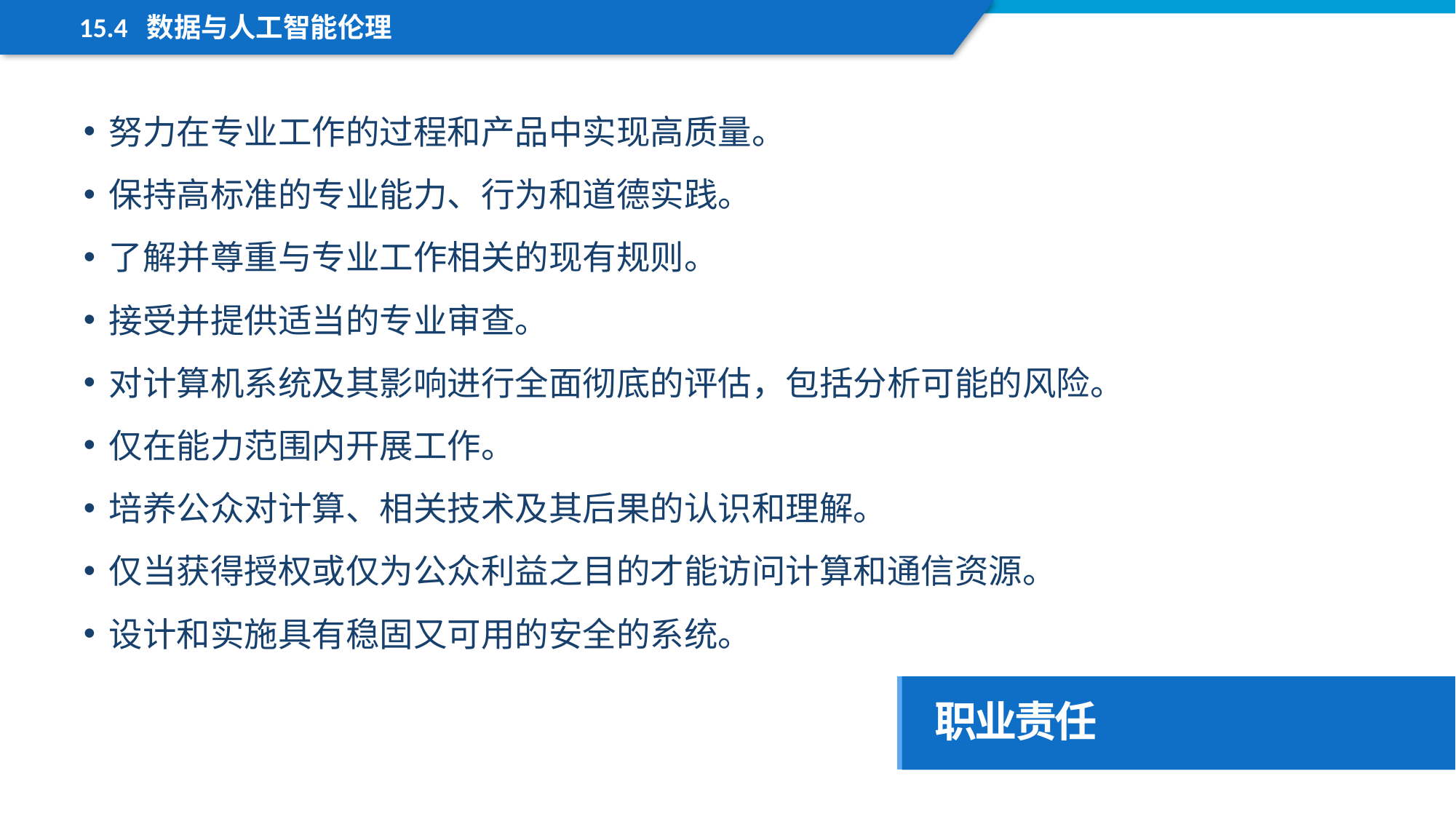

15.4  数据与人工智能伦理
努力在专业工作的过程和产品中实现高质量。
保持高标准的专业能力、行为和道德实践。
了解并尊重与专业工作相关的现有规则。
接受并提供适当的专业审查。
对计算机系统及其影响进行全面彻底的评估，包括分析可能的风险。
仅在能力范围内开展工作。
培养公众对计算、相关技术及其后果的认识和理解。
仅当获得授权或仅为公众利益之目的才能访问计算和通信资源。
设计和实施具有稳固又可用的安全的系统。
职业责任